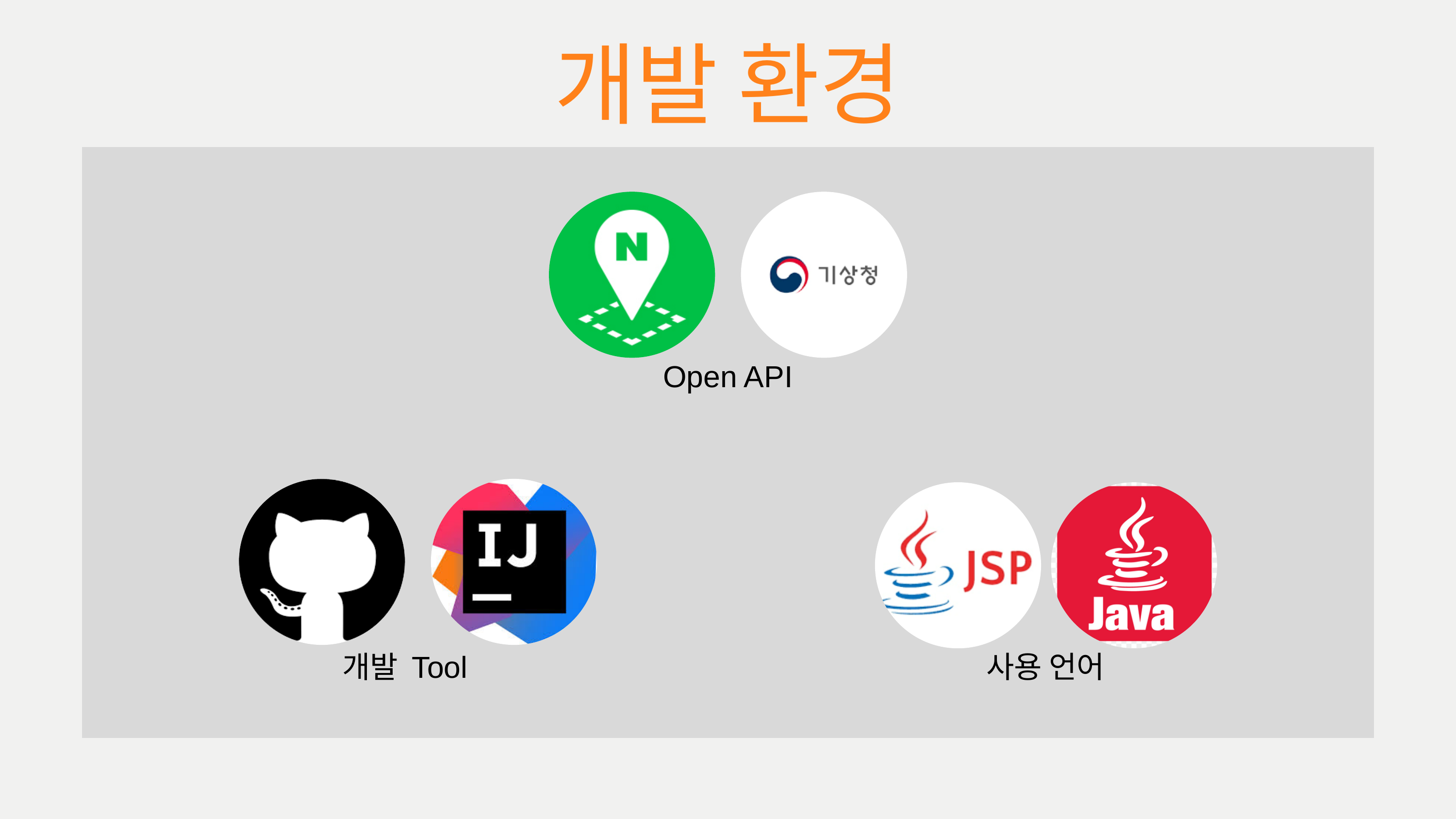

개발 환경

Open API

개발 Tool
사용 언어